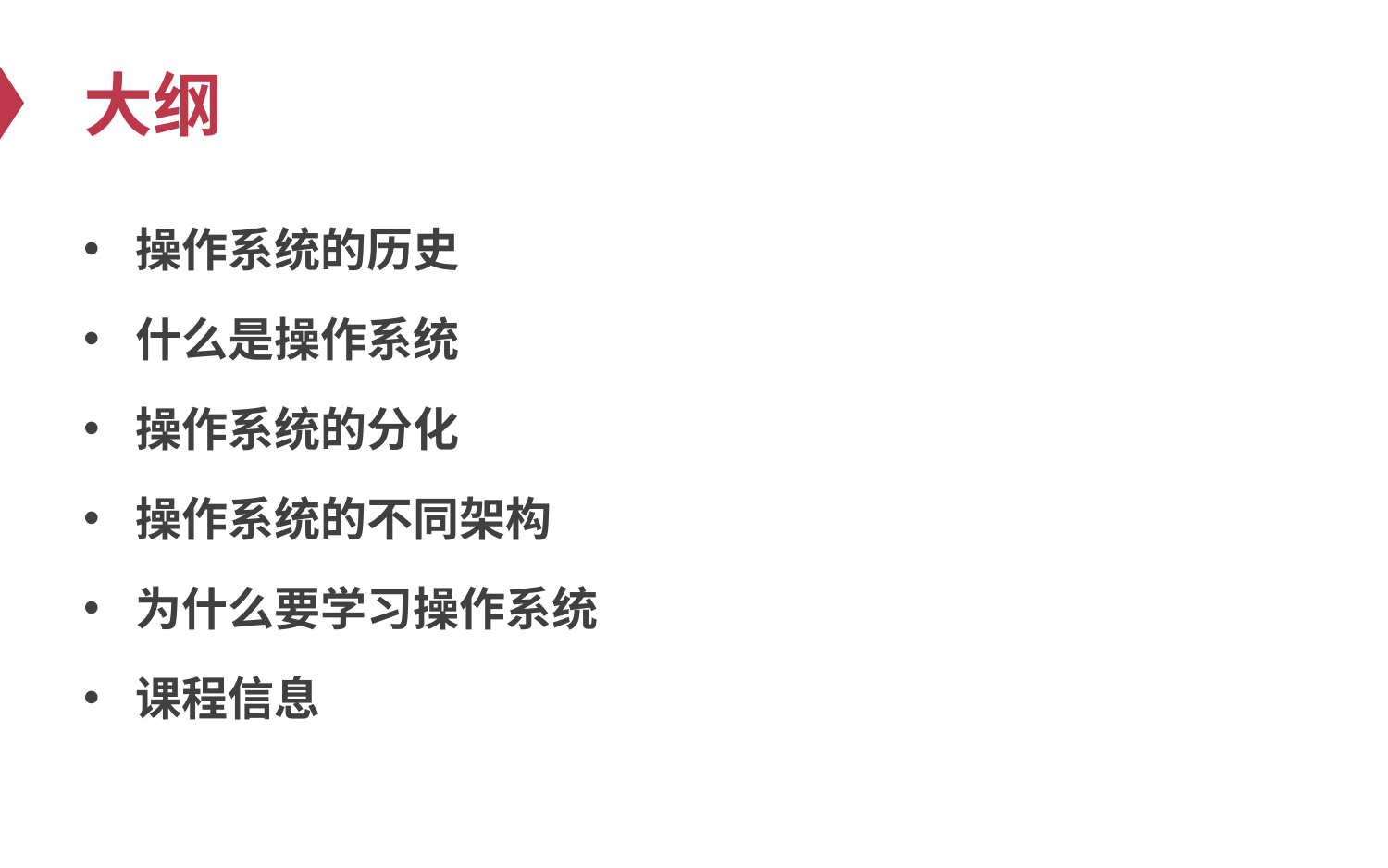

# 大纲
操作系统的历史
什么是操作系统
操作系统的分化
操作系统的不同架构
为什么要学习操作系统
课程信息